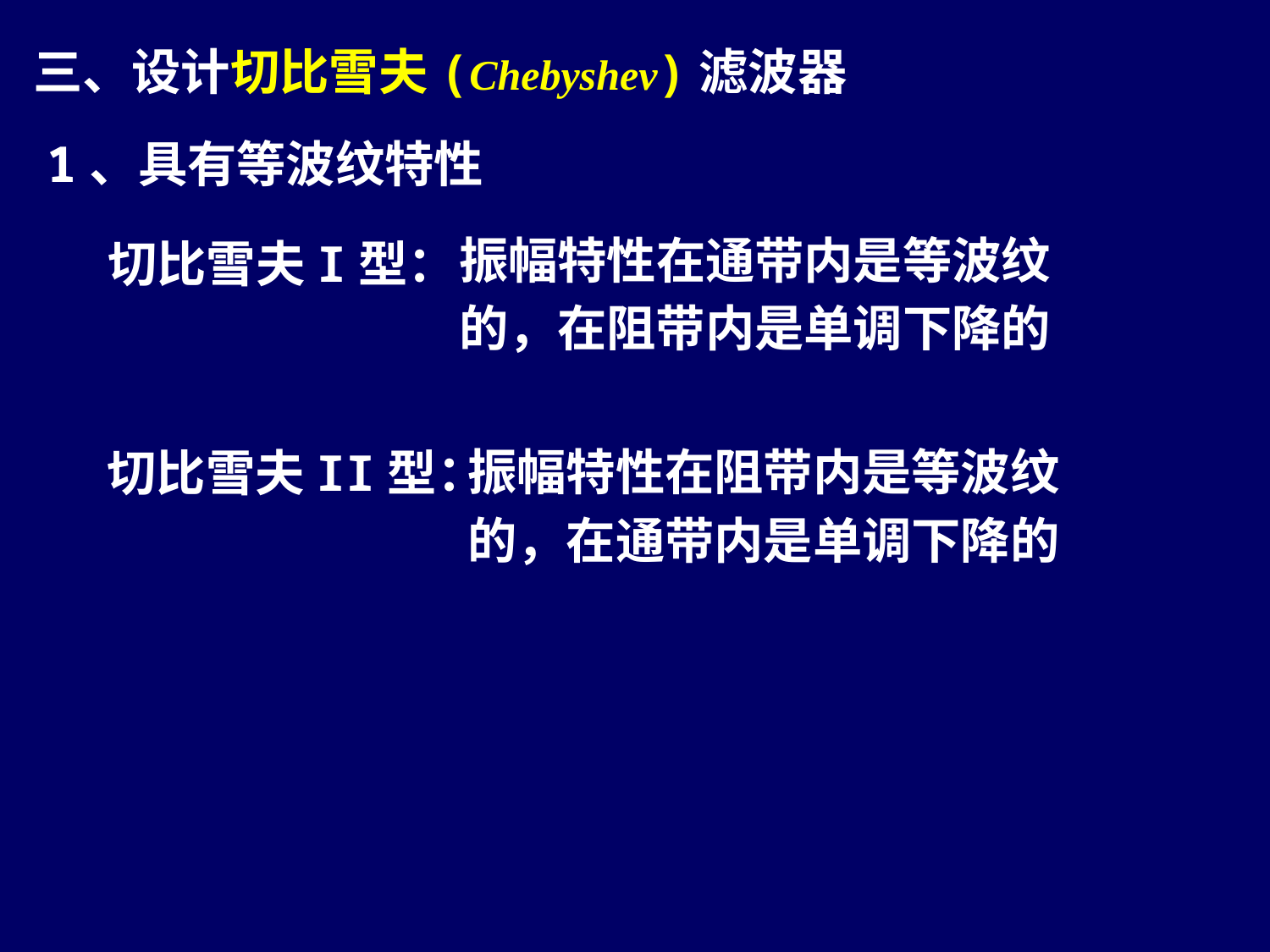

三、设计切比雪夫(Chebyshev)滤波器
1、具有等波纹特性
振幅特性在通带内是等波纹的，在阻带内是单调下降的
切比雪夫I型：
振幅特性在阻带内是等波纹的，在通带内是单调下降的
切比雪夫II型：